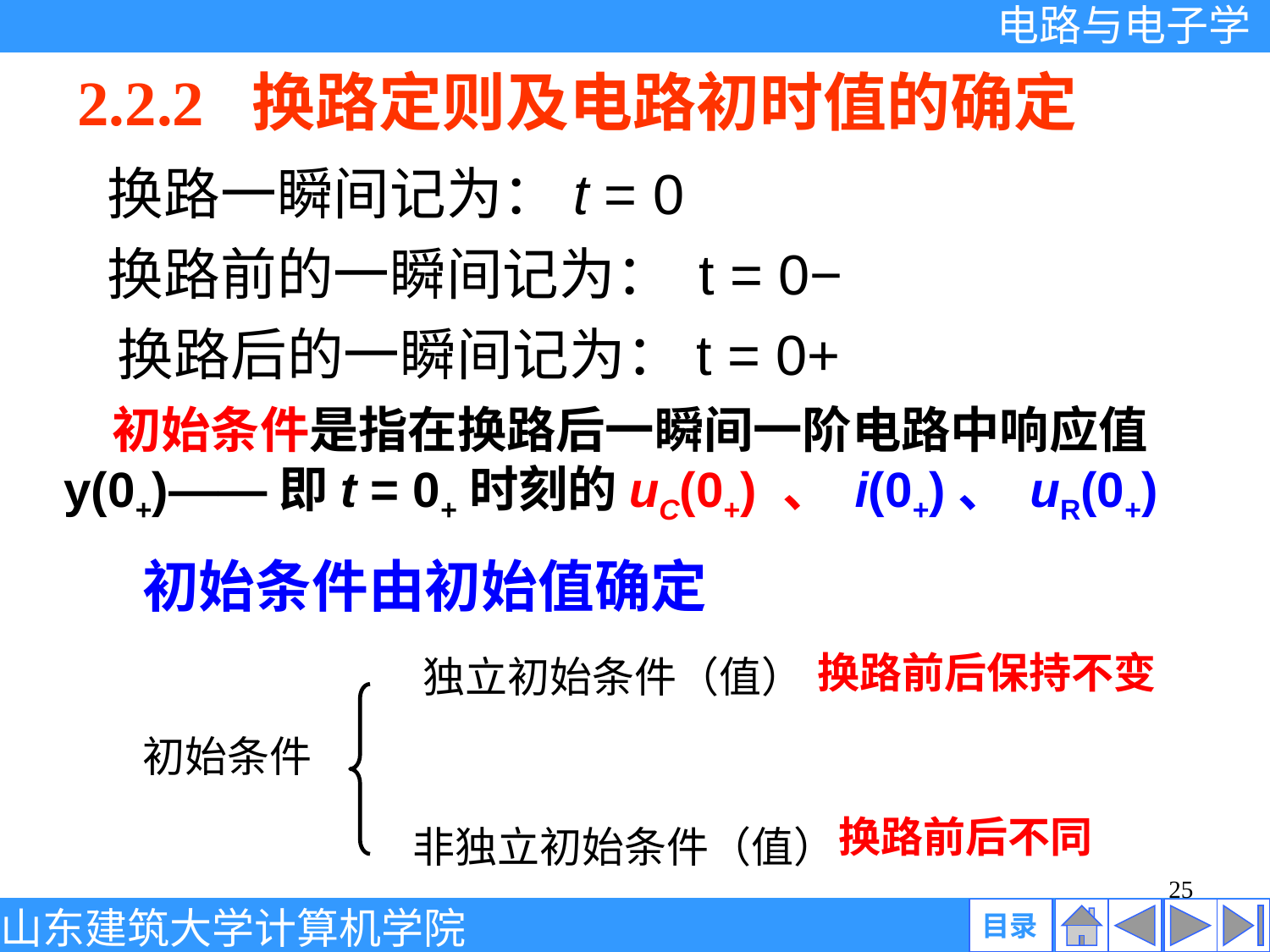

2.2.2  换路定则及电路初时值的确定
换路一瞬间记为：t = 0
换路前的一瞬间记为： t = 0−
换路后的一瞬间记为：t = 0+
    初始条件是指在换路后一瞬间一阶电路中响应值y(0+)——即t = 0+时刻的uC(0+) 、 i(0+)、 uR(0+)
初始条件由初始值确定

独立初始条件（值）

初始条件
非独立初始条件（值）
换路前后保持不变
换路前后不同
25